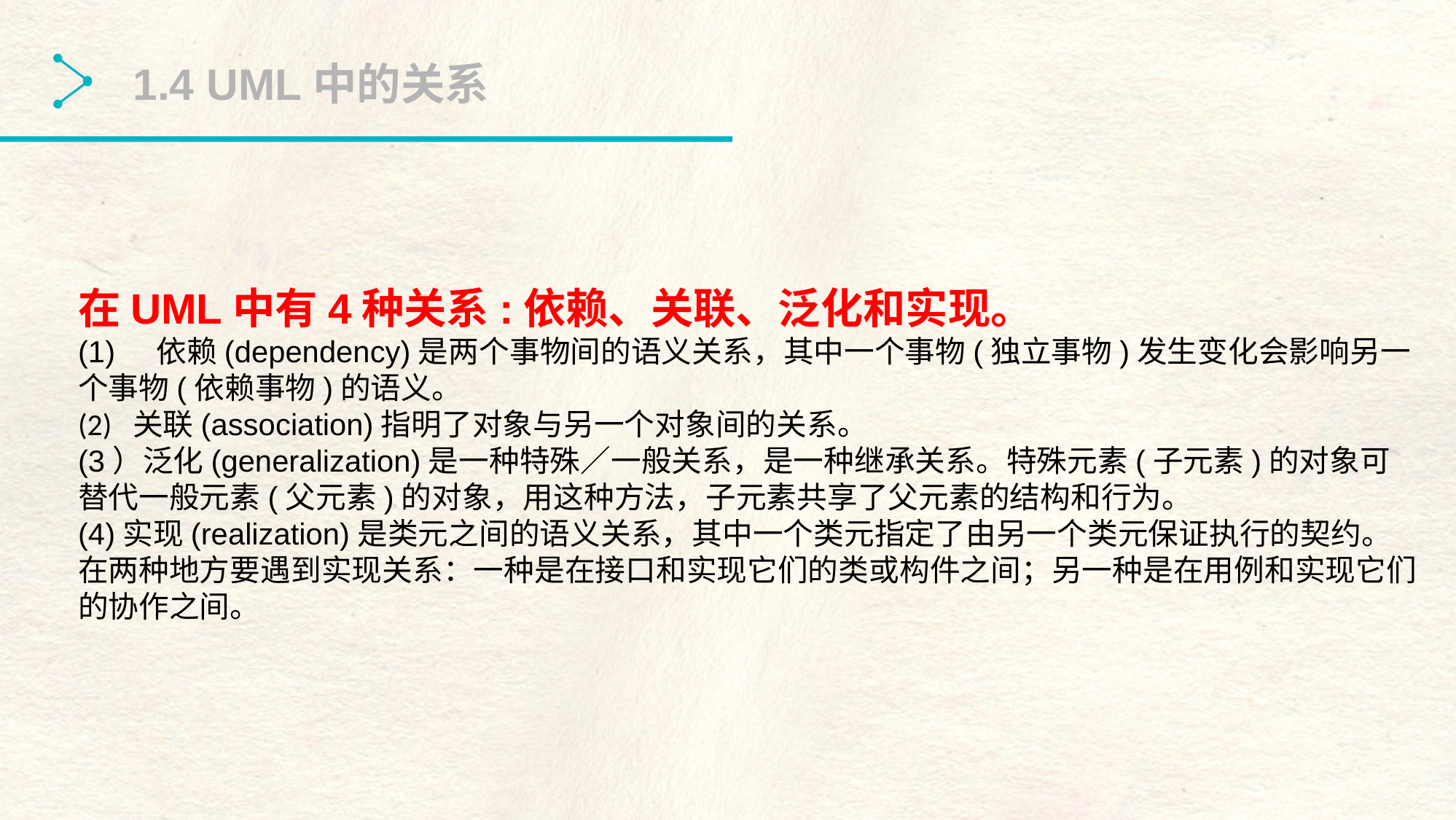

1.4 UML中的关系

在UML中有4种关系:依赖、关联、泛化和实现。
(1)    依赖(dependency)是两个事物间的语义关系，其中一个事物(独立事物)发生变化会影响另一个事物(依赖事物)的语义。
关联(association)指明了对象与另一个对象间的关系。
(3）泛化(generalization)是一种特殊／一般关系，是一种继承关系。特殊元素(子元素)的对象可替代一般元素(父元素)的对象，用这种方法，子元素共享了父元素的结构和行为。
(4)实现(realization)是类元之间的语义关系，其中一个类元指定了由另一个类元保证执行的契约。在两种地方要遇到实现关系：一种是在接口和实现它们的类或构件之间；另一种是在用例和实现它们的协作之间。